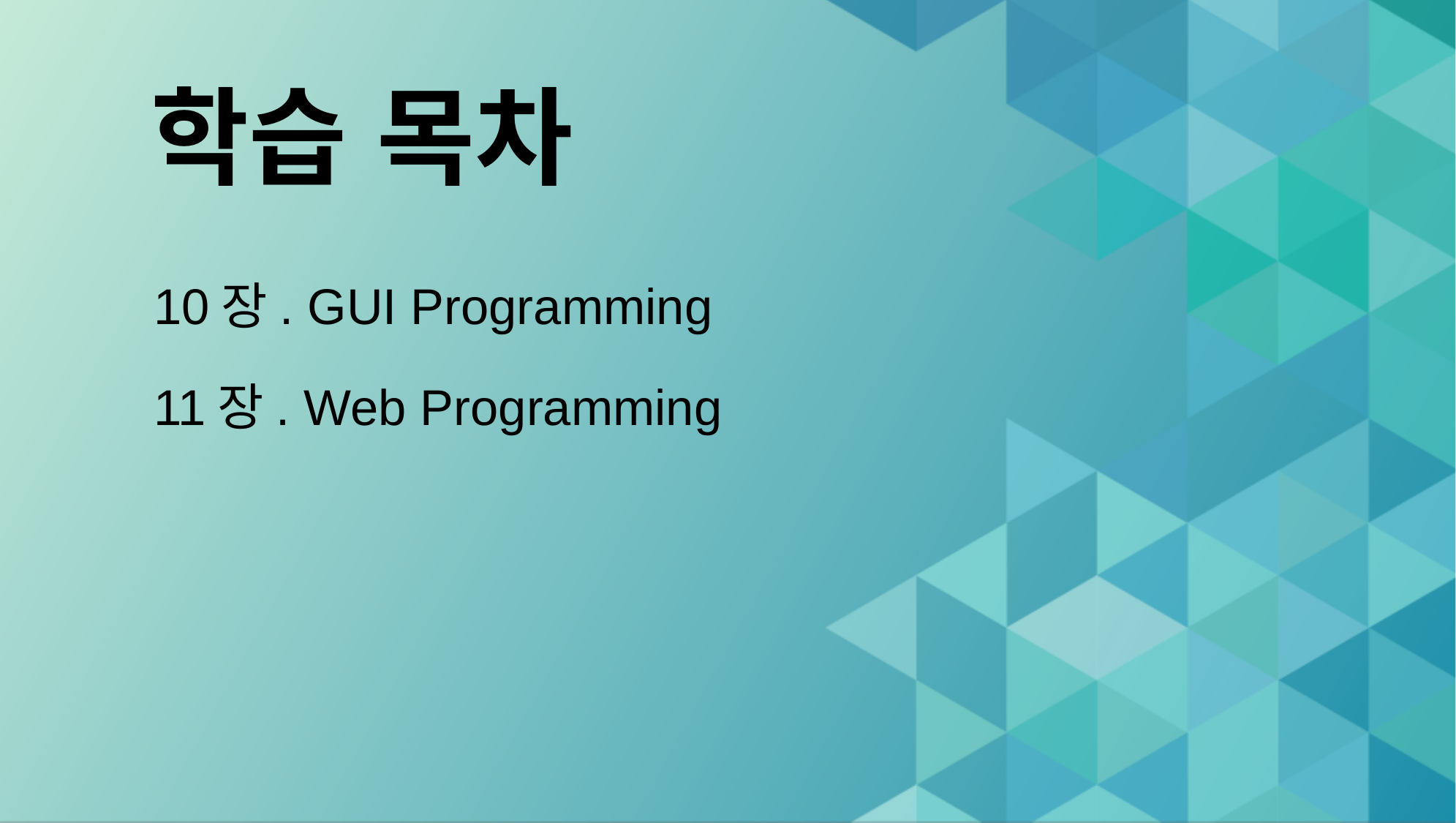

# 학습 목차
10장. GUI Programming
11장. Web Programming